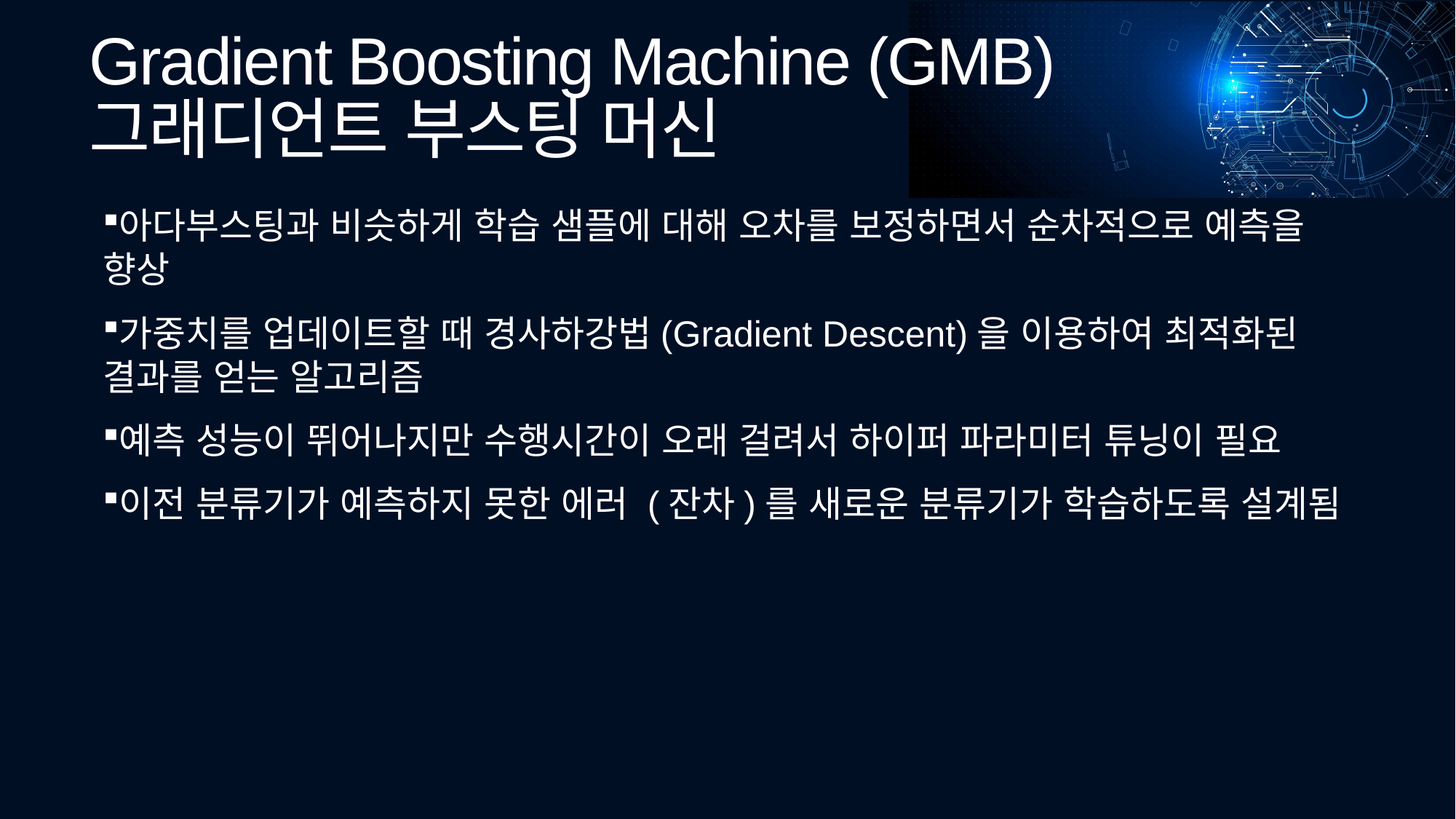

# Gradient Boosting Machine (GMB) 그래디언트 부스팅 머신
아다부스팅과 비슷하게 학습 샘플에 대해 오차를 보정하면서 순차적으로 예측을 향상
가중치를 업데이트할 때 경사하강법(Gradient Descent)을 이용하여 최적화된 결과를 얻는 알고리즘
예측 성능이 뛰어나지만 수행시간이 오래 걸려서 하이퍼 파라미터 튜닝이 필요
이전 분류기가 예측하지 못한 에러 (잔차)를 새로운 분류기가 학습하도록 설계됨